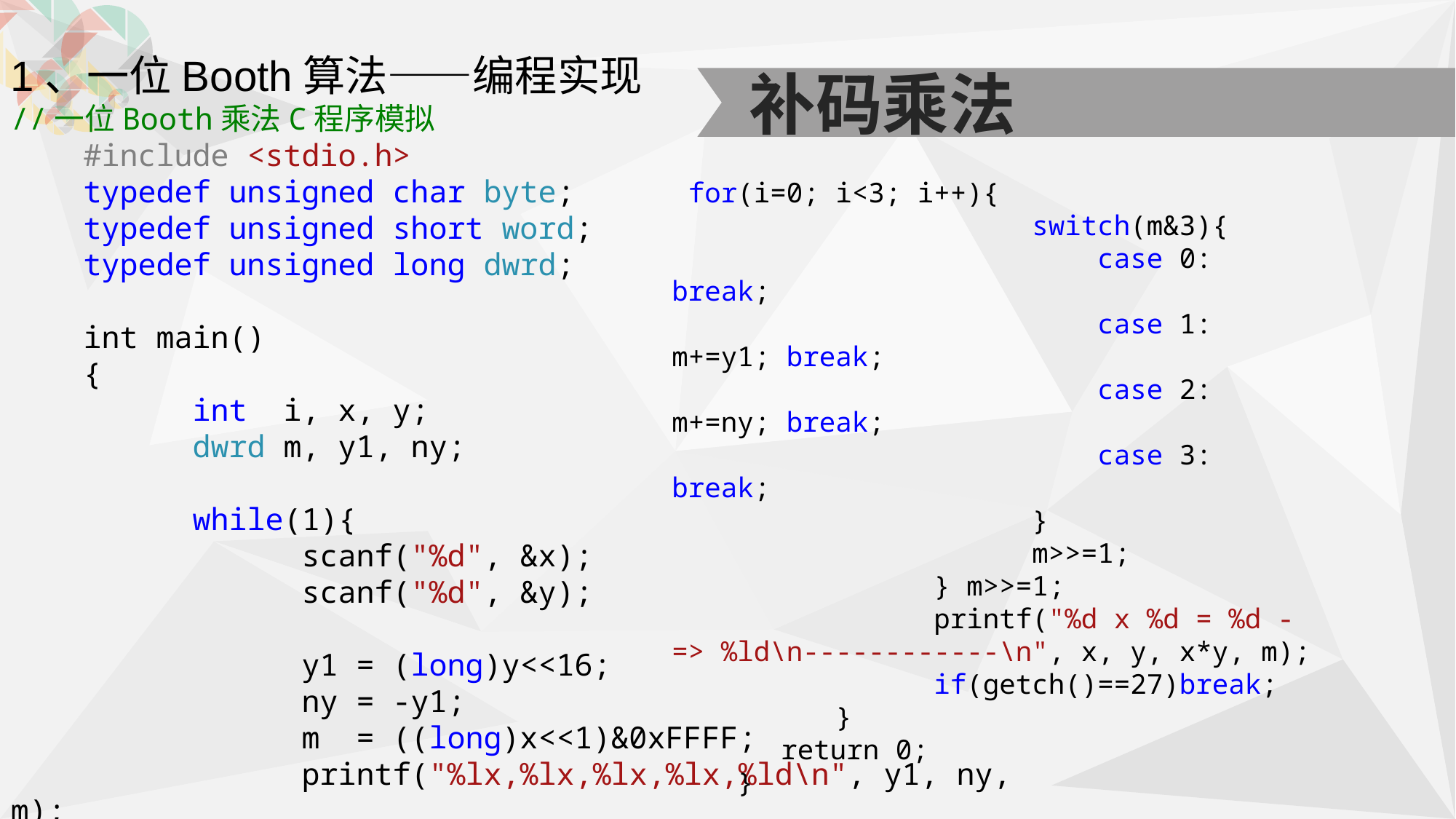

1、一位Booth算法——编程实现
//一位Booth乘法C程序模拟
    #include <stdio.h>
    typedef unsigned char byte;
    typedef unsigned short word;
    typedef unsigned long dwrd;

    int main()
    {
          int  i, x, y;
          dwrd m, y1, ny;

          while(1){
                scanf("%d", &x);
                scanf("%d", &y);

                y1 = (long)y<<16;
                ny = -y1;
                m  = ((long)x<<1)&0xFFFF;
                printf("%lx,%lx,%lx,%lx,%ld\n", y1, ny, m);

补码乘法

 for(i=0; i<3; i++){
                      switch(m&3){
                          case 0: break;
                          case 1: m+=y1; break;
                          case 2: m+=ny; break;
                          case 3: break;
                      }
                      m>>=1;
                } m>>=1;
                printf("%d x %d = %d -=> %ld\n------------\n", x, y, x*y, m);
                if(getch()==27)break;
          }
	return 0;
    }